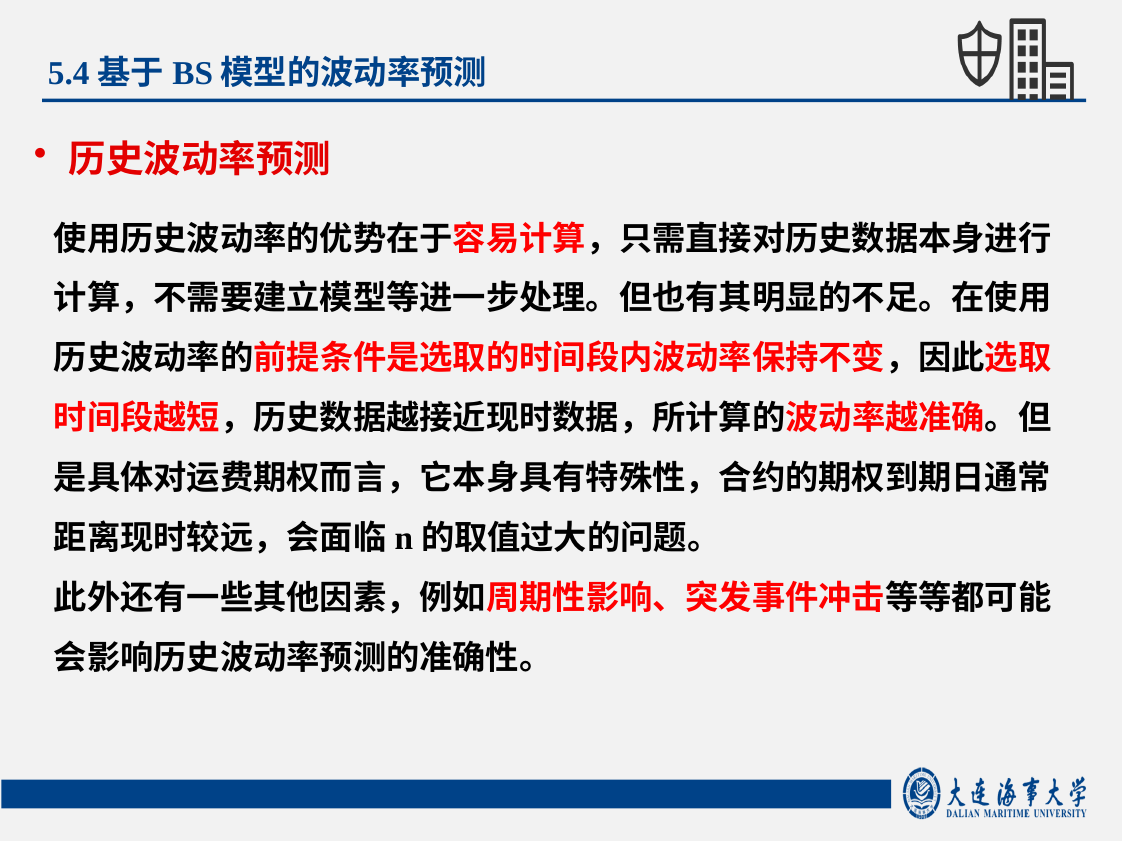

5.4基于BS模型的波动率预测
历史波动率预测
使用历史波动率的优势在于容易计算，只需直接对历史数据本身进行计算，不需要建立模型等进一步处理。但也有其明显的不足。在使用历史波动率的前提条件是选取的时间段内波动率保持不变，因此选取时间段越短，历史数据越接近现时数据，所计算的波动率越准确。但是具体对运费期权而言，它本身具有特殊性，合约的期权到期日通常距离现时较远，会面临n的取值过大的问题。
此外还有一些其他因素，例如周期性影响、突发事件冲击等等都可能会影响历史波动率预测的准确性。